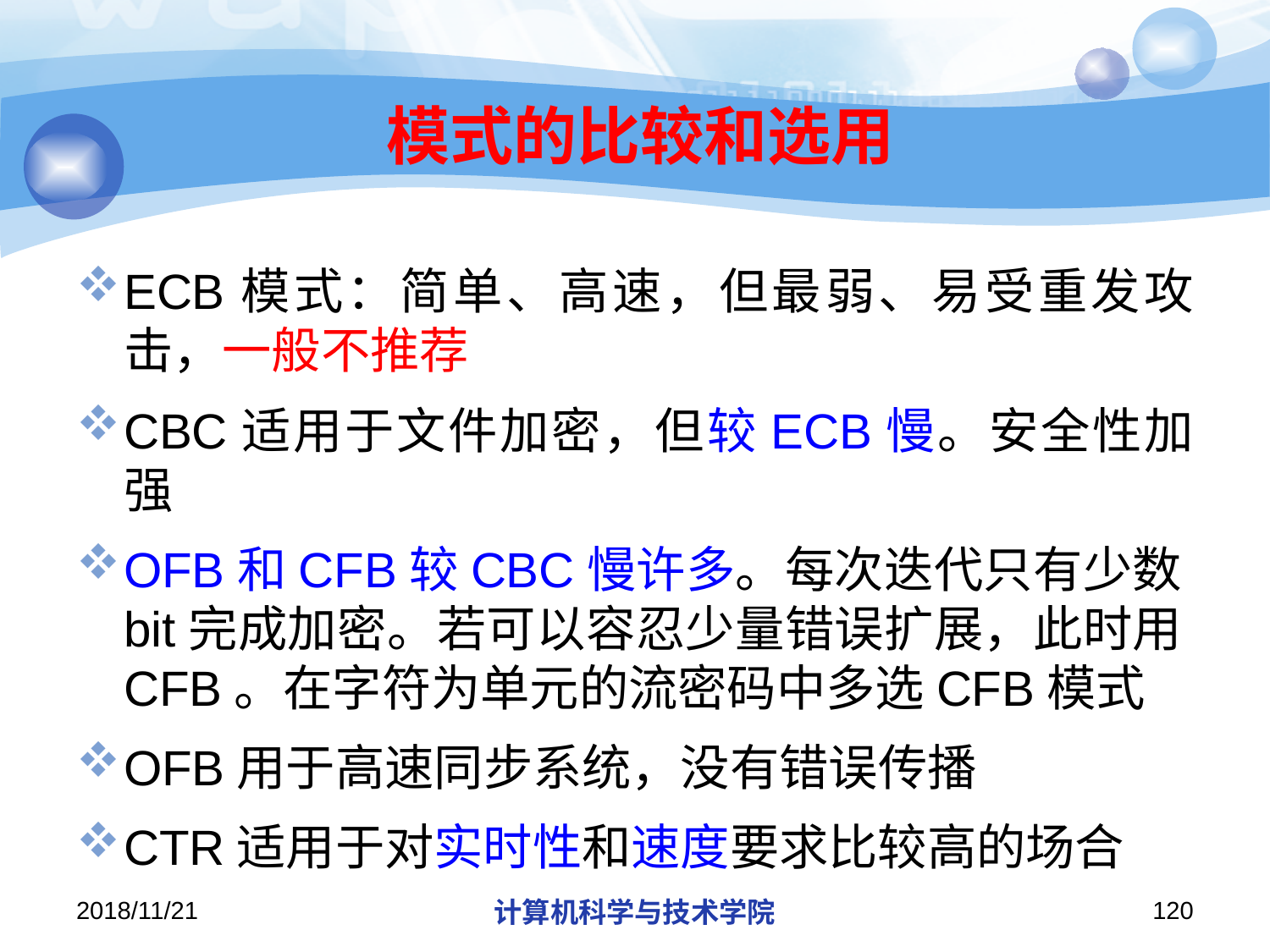

# 模式的比较和选用
ECB模式：简单、高速，但最弱、易受重发攻击，一般不推荐
CBC适用于文件加密，但较ECB慢。安全性加强
OFB和CFB较CBC慢许多。每次迭代只有少数bit完成加密。若可以容忍少量错误扩展，此时用CFB。在字符为单元的流密码中多选CFB模式
OFB用于高速同步系统，没有错误传播
CTR适用于对实时性和速度要求比较高的场合

2018/11/21
计算机科学与技术学院
120